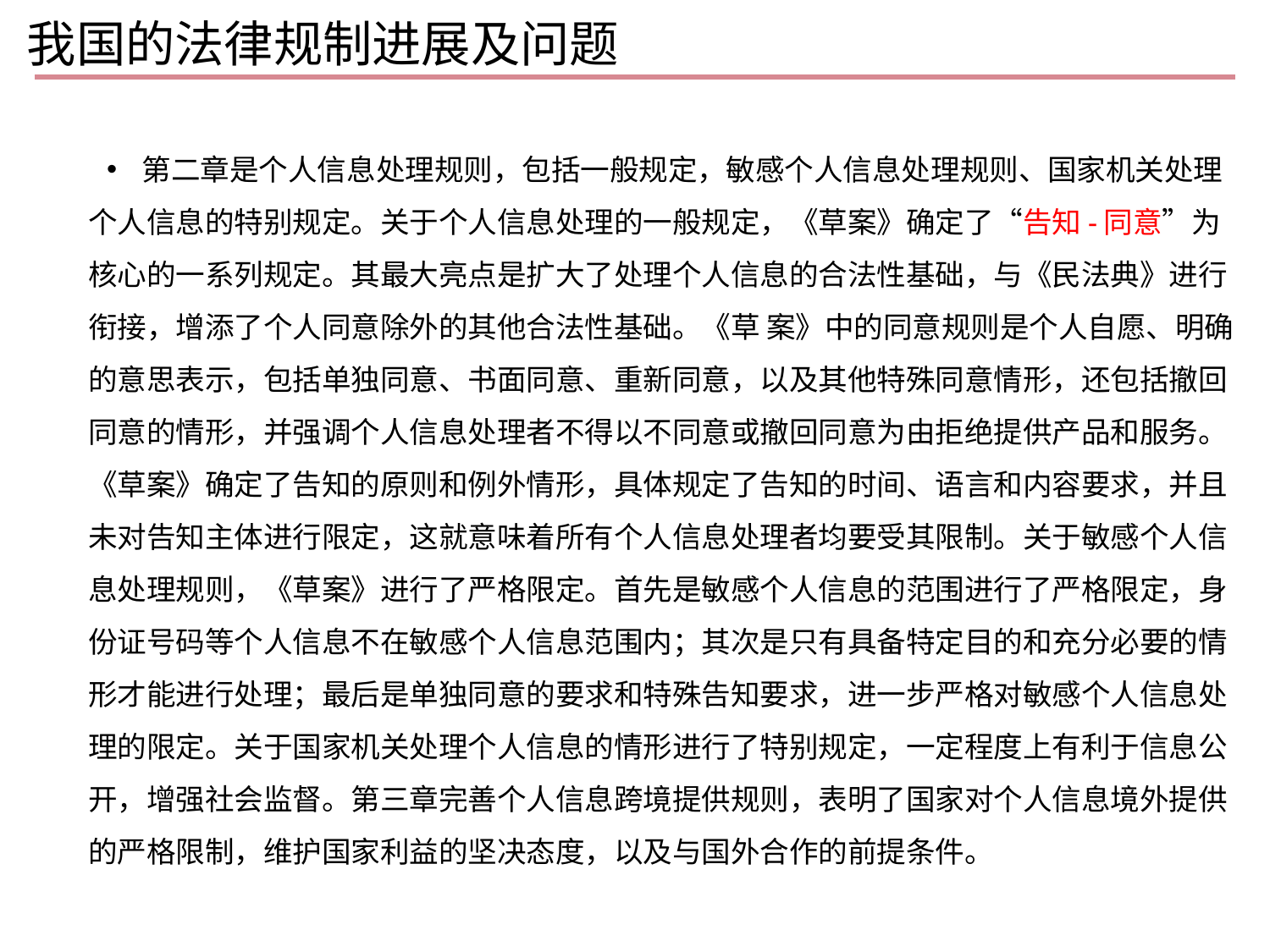

# 我国的法律规制进展及问题

   第二章是个人信息处理规则，包括一般规定，敏感个人信息处理规则、国家机关处理个人信息的特别规定。关于个人信息处理的一般规定，《草案》确定了“告知-同意”为核心的一系列规定。其最大亮点是扩大了处理个人信息的合法性基础，与《民法典》进行衔接，增添了个人同意除外的其他合法性基础。《草 案》中的同意规则是个人自愿、明确的意思表示，包括单独同意、书面同意、重新同意，以及其他特殊同意情形，还包括撤回同意的情形，并强调个人信息处理者不得以不同意或撤回同意为由拒绝提供产品和服务。 《草案》确定了告知的原则和例外情形，具体规定了告知的时间、语言和内容要求，并且未对告知主体进行限定，这就意味着所有个人信息处理者均要受其限制。关于敏感个人信息处理规则，《草案》进行了严格限定。首先是敏感个人信息的范围进行了严格限定，身份证号码等个人信息不在敏感个人信息范围内；其次是只有具备特定目的和充分必要的情形才能进行处理；最后是单独同意的要求和特殊告知要求，进一步严格对敏感个人信息处理的限定。关于国家机关处理个人信息的情形进行了特别规定，一定程度上有利于信息公开，增强社会监督。第三章完善个人信息跨境提供规则，表明了国家对个人信息境外提供的严格限制，维护国家利益的坚决态度，以及与国外合作的前提条件。